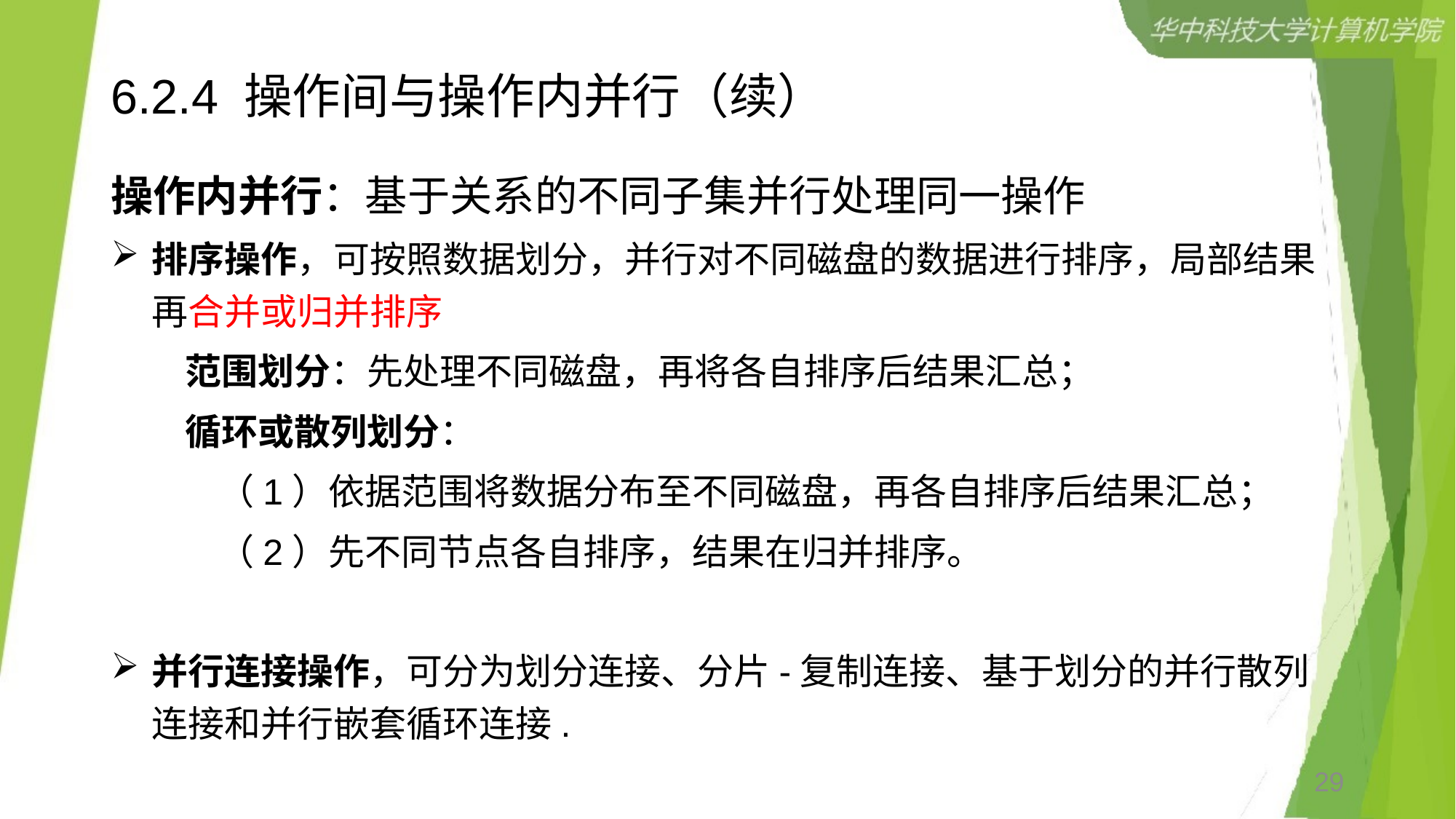

# 6.2.4 操作间与操作内并行（续）
操作内并行：基于关系的不同子集并行处理同一操作
排序操作，可按照数据划分，并行对不同磁盘的数据进行排序，局部结果再合并或归并排序
        范围划分：先处理不同磁盘，再将各自排序后结果汇总；
        循环或散列划分：
            （1）依据范围将数据分布至不同磁盘，再各自排序后结果汇总；
            （2）先不同节点各自排序，结果在归并排序。

并行连接操作，可分为划分连接、分片-复制连接、基于划分的并行散列连接和并行嵌套循环连接.

29